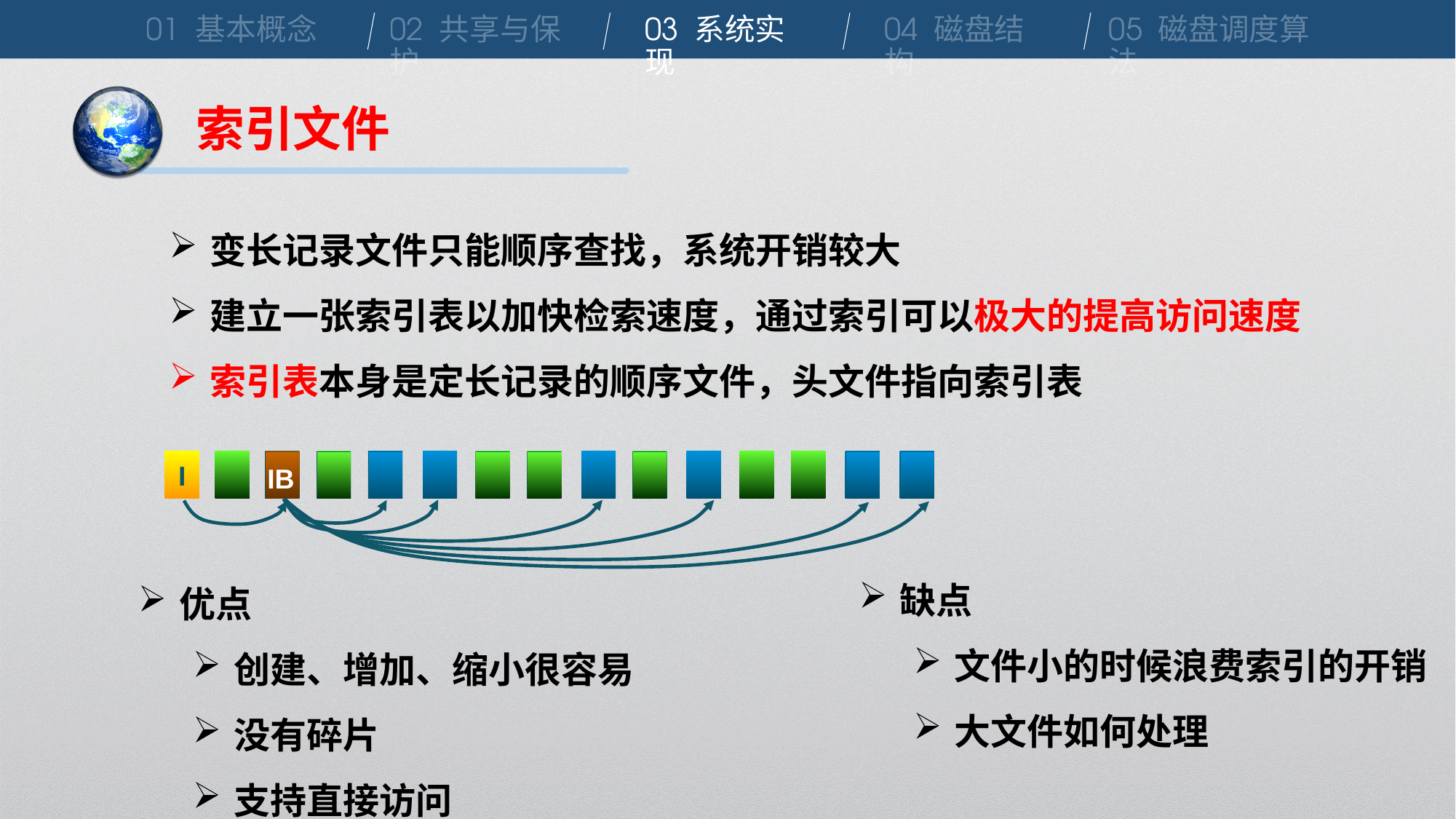

01 基本概念
02 共享与保护
03 系统实现
04 磁盘结构
05 磁盘调度算法
索引文件
变长记录文件只能顺序查找，系统开销较大
建立一张索引表以加快检索速度，通过索引可以极大的提高访问速度
索引表本身是定长记录的顺序文件，头文件指向索引表
I

IB

缺点
文件小的时候浪费索引的开销
大文件如何处理
优点
创建、增加、缩小很容易
没有碎片
支持直接访问